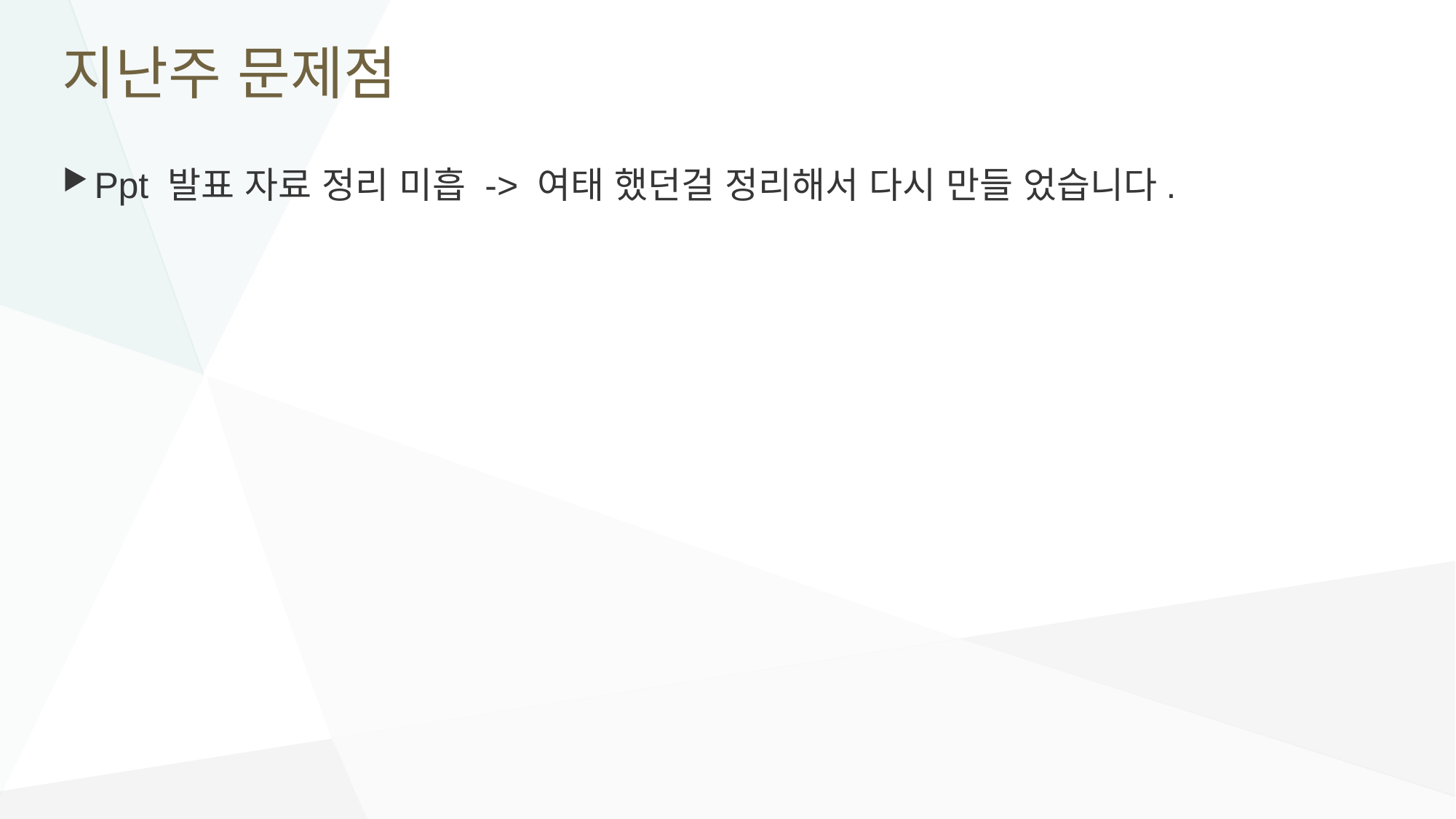

# 지난주 문제점
Ppt 발표 자료 정리 미흡 -> 여태 했던걸 정리해서 다시 만들 었습니다.